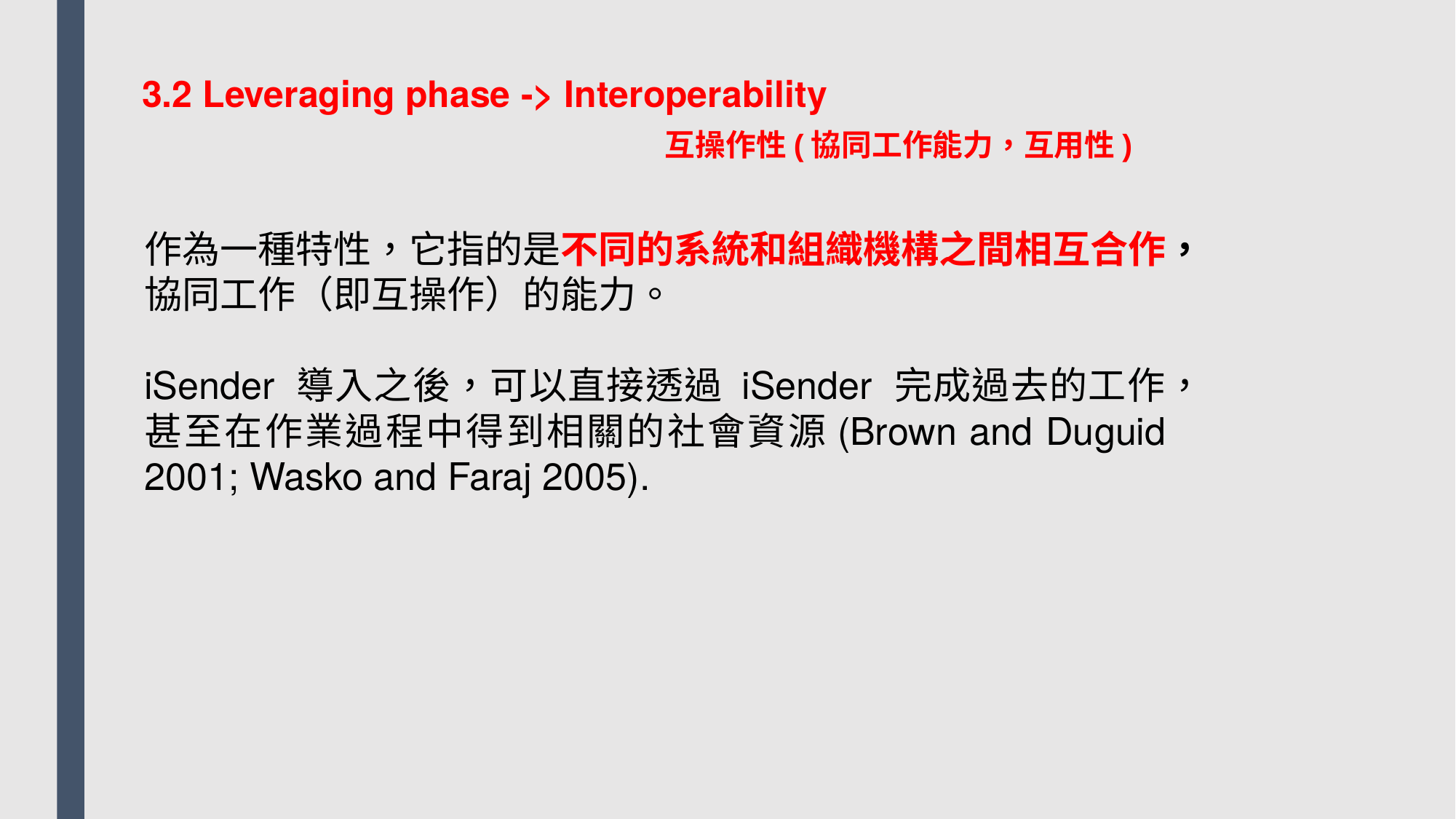

3.2 Leveraging phase -> Interoperability
互操作性(協同工作能力，互用性)
作為一種特性，它指的是不同的系統和組織機構之間相互合作，協同工作（即互操作）的能力。

iSender 導入之後，可以直接透過 iSender 完成過去的工作，甚至在作業過程中得到相關的社會資源(Brown and Duguid 2001; Wasko and Faraj 2005).